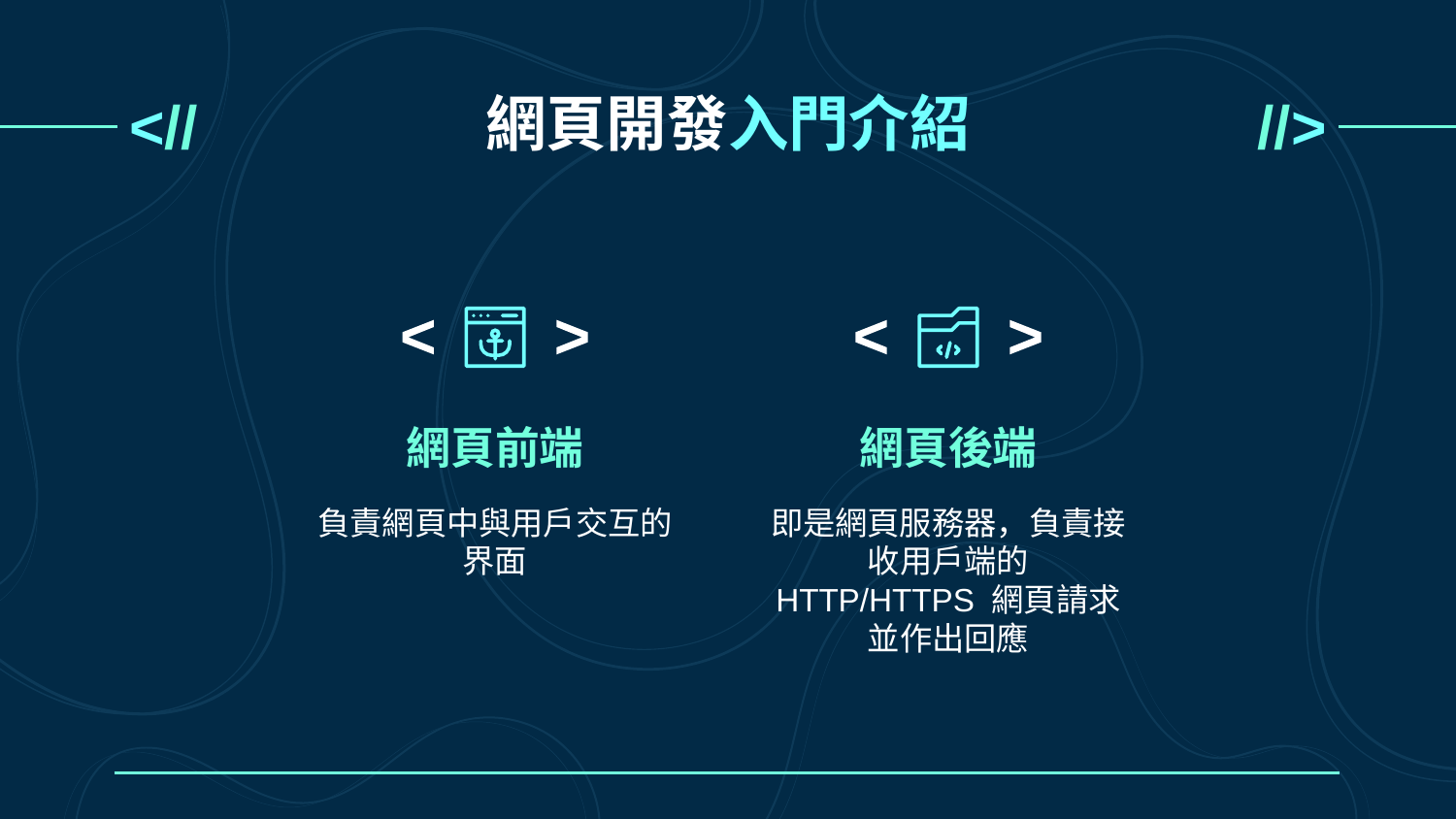

# 網頁開發入門介紹
<//
//>

<
<
<
<
網頁前端
網頁後端
負責網頁中與用戶交互的界面
即是網頁服務器，負責接收用戶端的 HTTP/HTTPS 網頁請求並作出回應